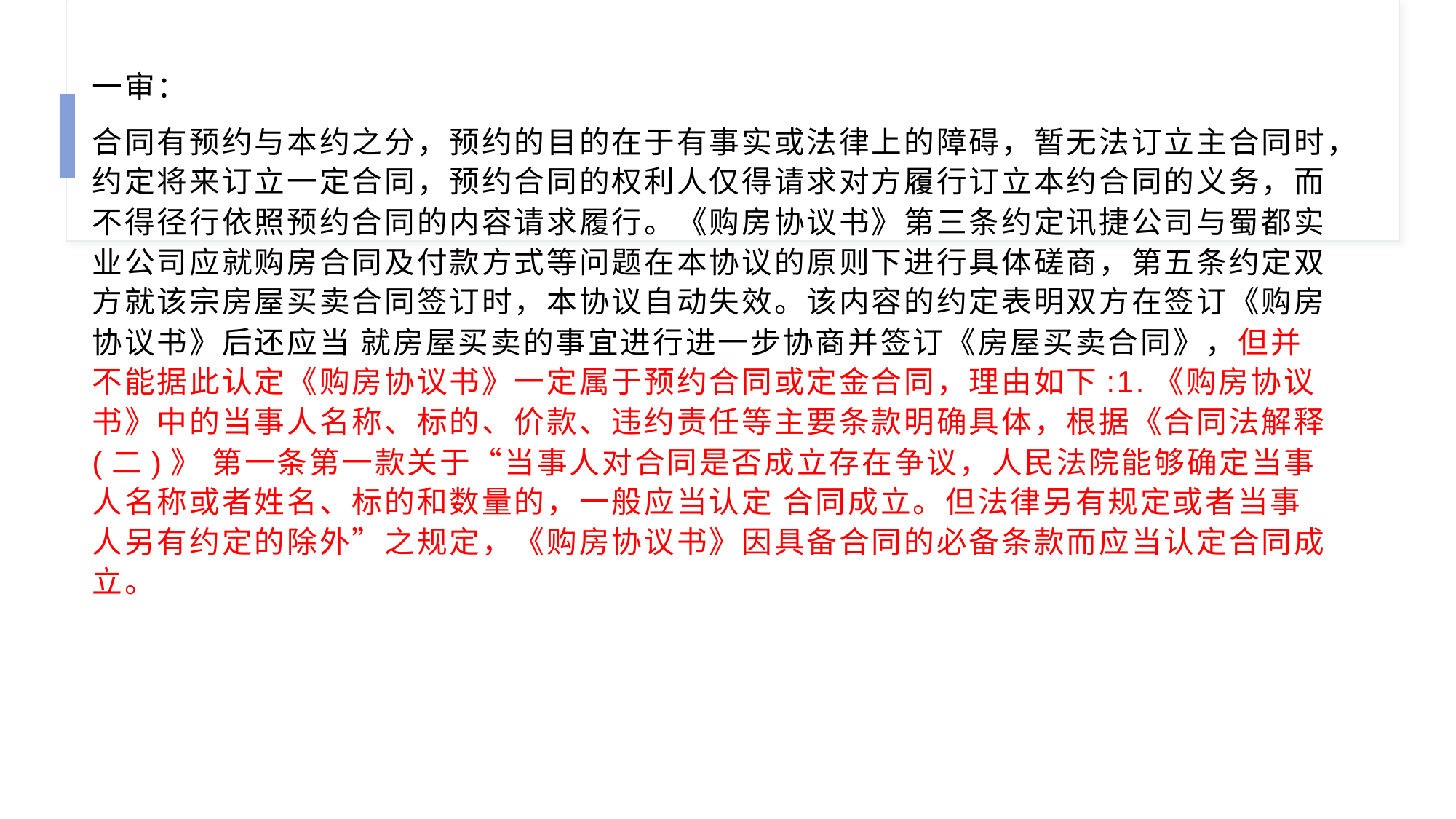

一审：
合同有预约与本约之分，预约的目的在于有事实或法律上的障碍，暂无法订立主合同时，约定将来订立一定合同，预约合同的权利人仅得请求对方履行订立本约合同的义务，而不得径行依照预约合同的内容请求履行。《购房协议书》第三条约定讯捷公司与蜀都实业公司应就购房合同及付款方式等问题在本协议的原则下进行具体磋商，第五条约定双方就该宗房屋买卖合同签订时，本协议自动失效。该内容的约定表明双方在签订《购房协议书》后还应当 就房屋买卖的事宜进行进一步协商并签订《房屋买卖合同》，但并不能据此认定《购房协议书》一定属于预约合同或定金合同，理由如下:1.《购房协议书》中的当事人名称、标的、价款、违约责任等主要条款明确具体，根据《合同法解释(二)》 第一条第一款关于“当事人对合同是否成立存在争议，人民法院能够确定当事人名称或者姓名、标的和数量的，一般应当认定 合同成立。但法律另有规定或者当事人另有约定的除外”之规定，《购房协议书》因具备合同的必备条款而应当认定合同成立。